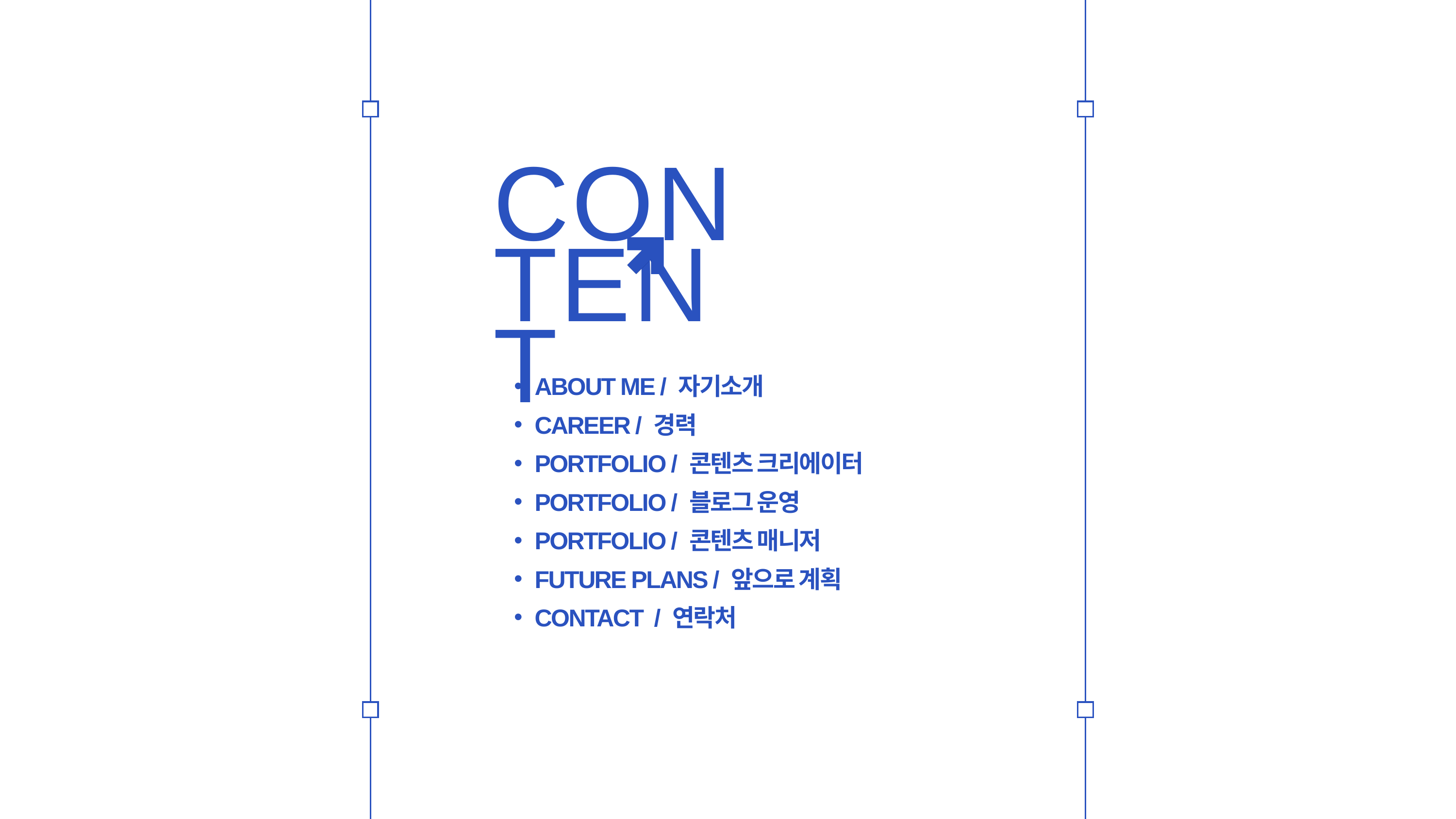

CONTENT

ABOUT ME / 자기소개
CAREER / 경력
PORTFOLIO / 콘텐츠 크리에이터
PORTFOLIO / 블로그 운영
PORTFOLIO / 콘텐츠 매니저
FUTURE PLANS / 앞으로 계획
CONTACT  / 연락처
23